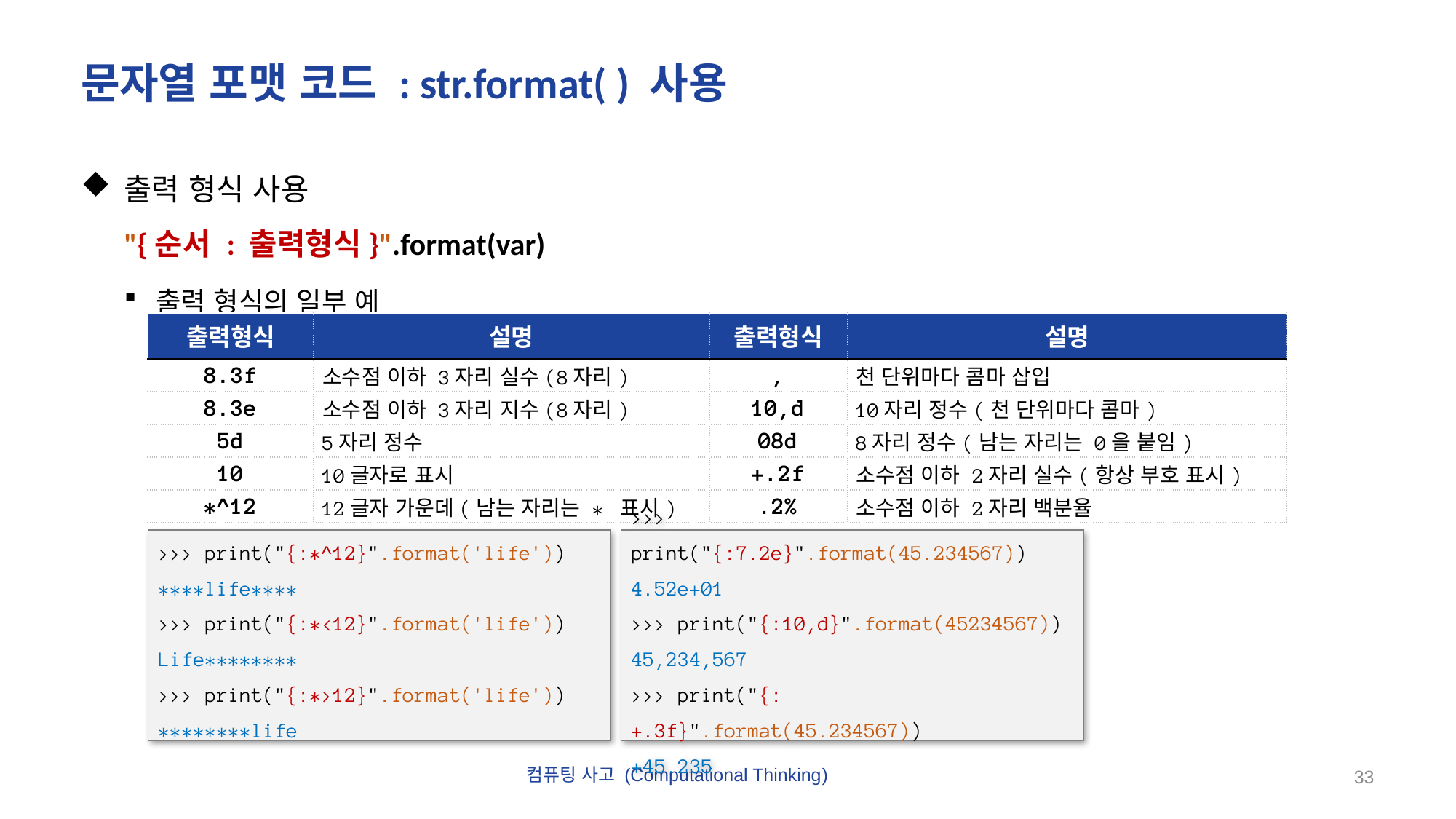

# 문자열 포맷 코드 : str.format( ) 사용
출력 형식 사용
"{순서 : 출력형식}".format(var)
출력 형식의 일부 예
| 출력형식 | 설명 | 출력형식 | 설명 |
| --- | --- | --- | --- |
| 8.3f | 소수점 이하 3자리 실수(8자리) | , | 천 단위마다 콤마 삽입 |
| 8.3e | 소수점 이하 3자리 지수(8자리) | 10,d | 10자리 정수(천 단위마다 콤마) |
| 5d | 5자리 정수 | 08d | 8자리 정수(남는 자리는 0을 붙임) |
| 10 | 10글자로 표시 | +.2f | 소수점 이하 2자리 실수(항상 부호 표시) |
| \*^12 | 12글자 가운데(남는 자리는 \* 표시) | .2% | 소수점 이하 2자리 백분율 |
>>> print("{:7.2e}".format(45.234567))
4.52e+01
>>> print("{:10,d}".format(45234567))
45,234,567
>>> print("{:+.3f}".format(45.234567))
+45.235
>>> print("{:*^12}".format('life'))
****life****
>>> print("{:*<12}".format('life'))
Life********
>>> print("{:*>12}".format('life'))
********life